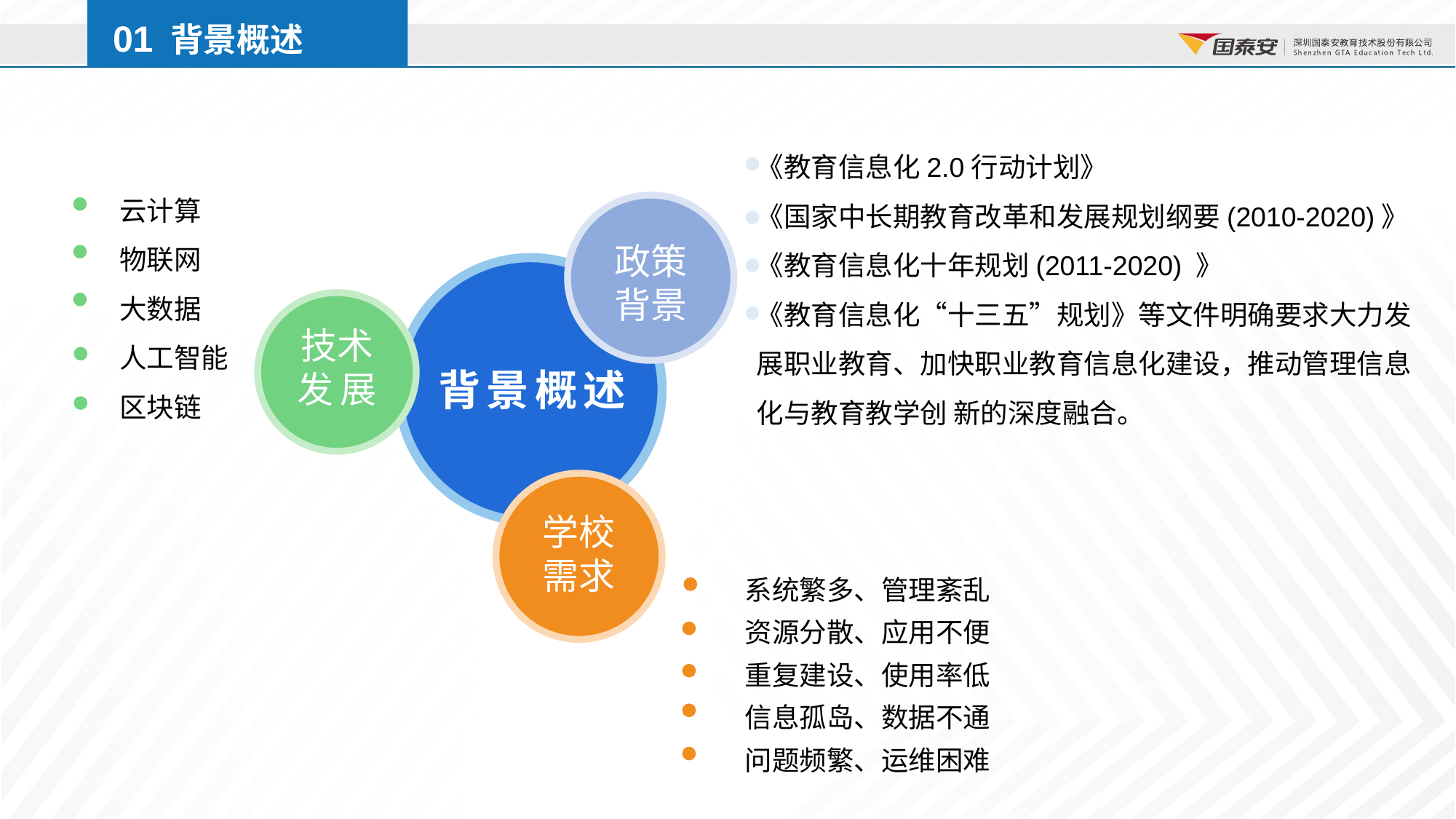

01 背景概述
《教育信息化2.0行动计划》
《国家中长期教育改革和发展规划纲要(2010-2020)》
《教育信息化十年规划(2011-2020) 》
《教育信息化“十三五”规划》等文件明确要求大力发展职业教育、加快职业教育信息化建设，推动管理信息化与教育教学创 新的深度融合。

云计算
物联网
大数据
人工智能
区块链

政策
背景

技术
发展

背景概述

学校
需求
系统繁多、管理紊乱
资源分散、应用不便
重复建设、使用率低
信息孤岛、数据不通
问题频繁、运维困难